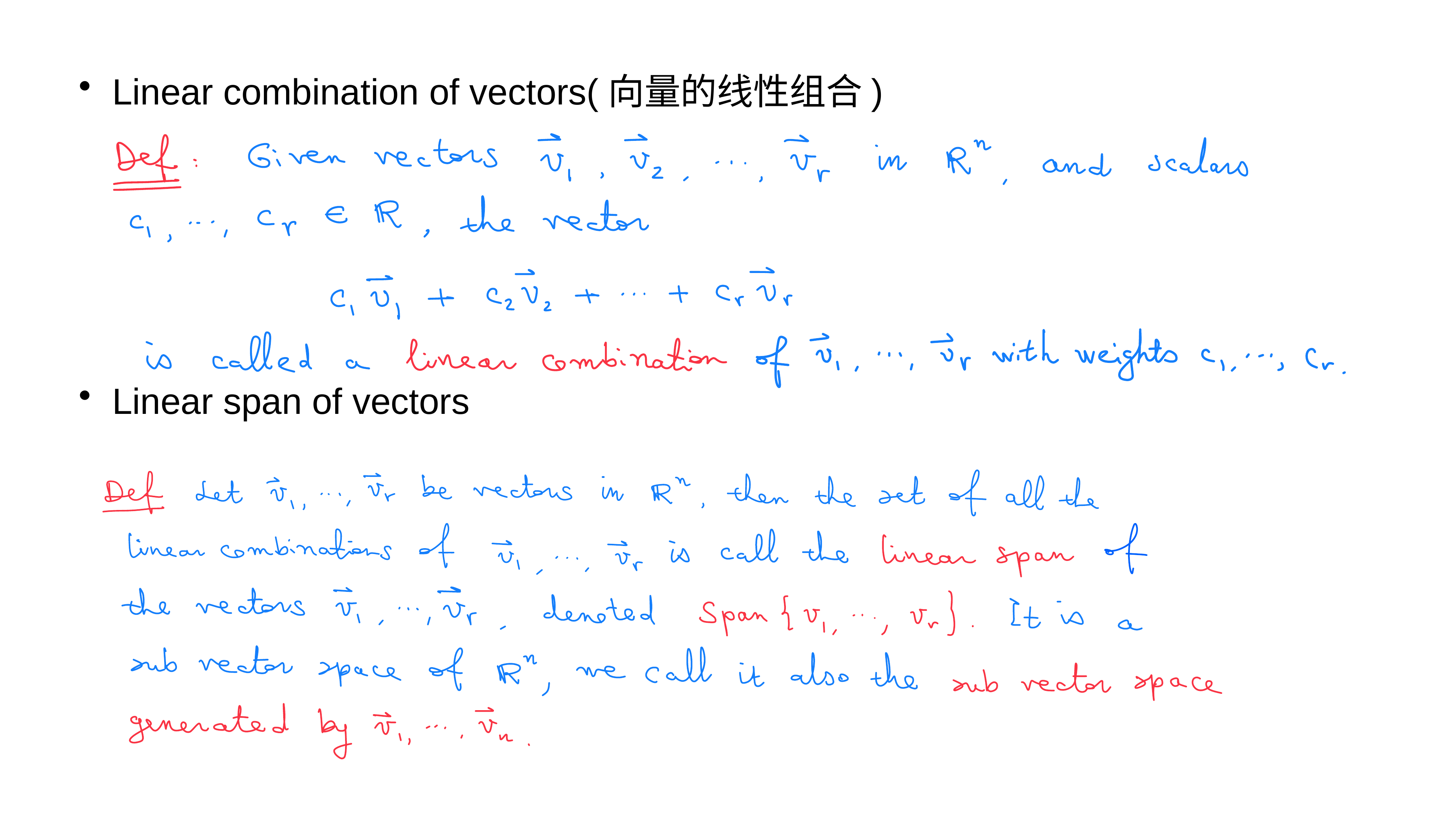

Linear combination of vectors(向量的线性组合)

Linear span of vectors